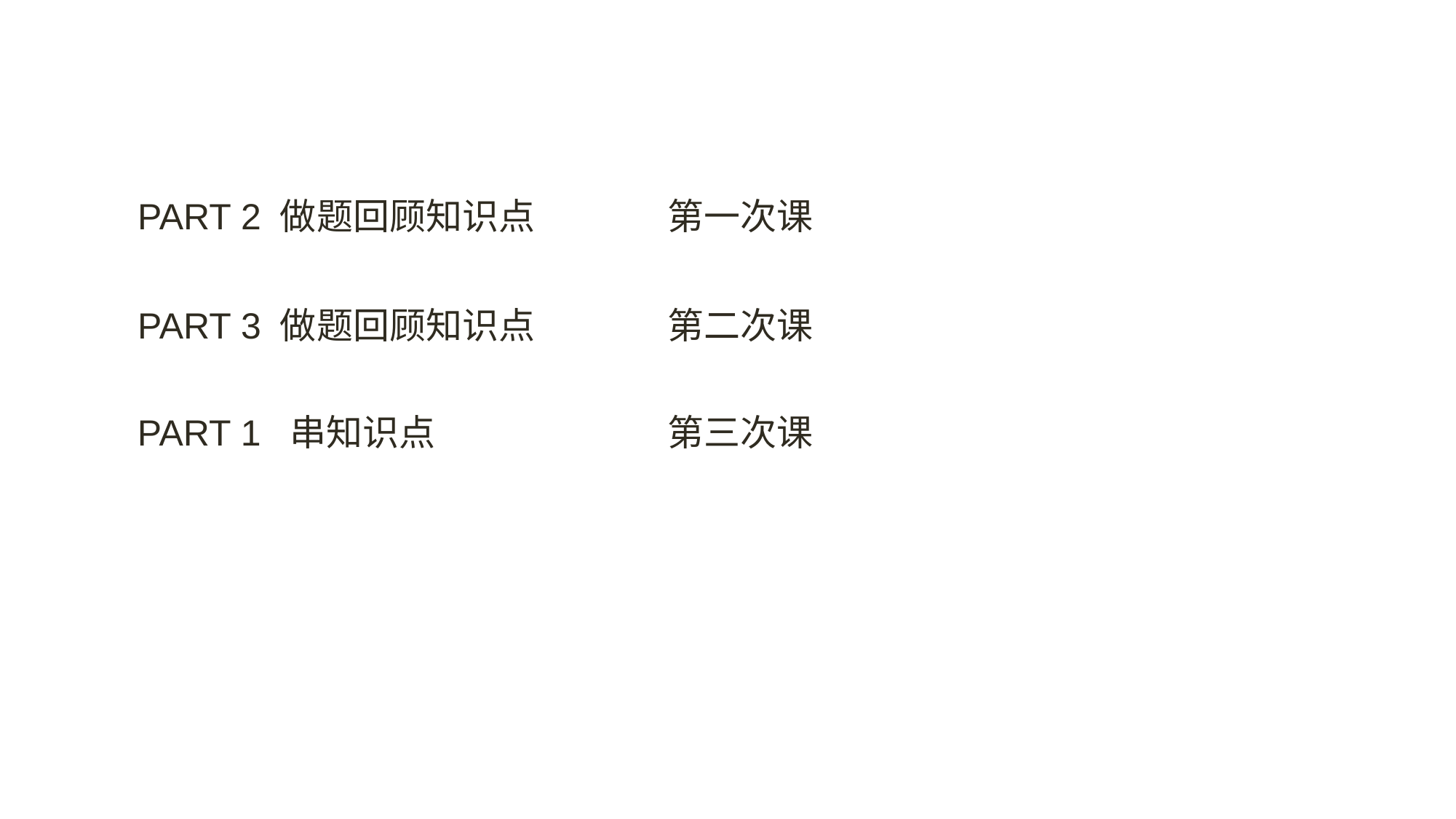

PART 2 做题回顾知识点
第一次课
PART 3 做题回顾知识点

第二次课
PART 1  串知识点
第三次课